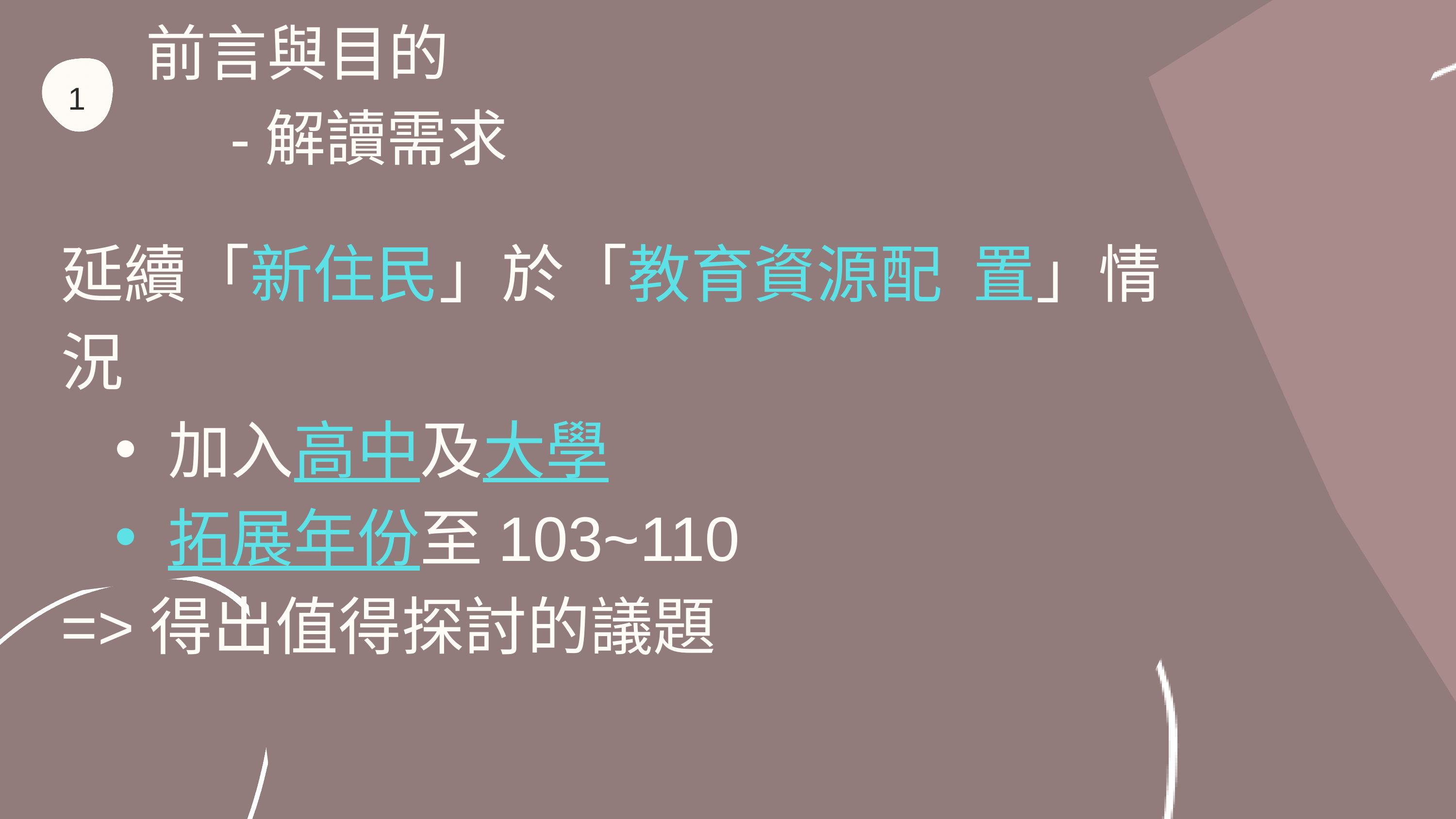

前言與目的
     -解讀需求

1

延續「新住民」於「教育資源配﻿置」情況
加入高中及大學
拓展年份至103~110
=>得出值得探討的議題